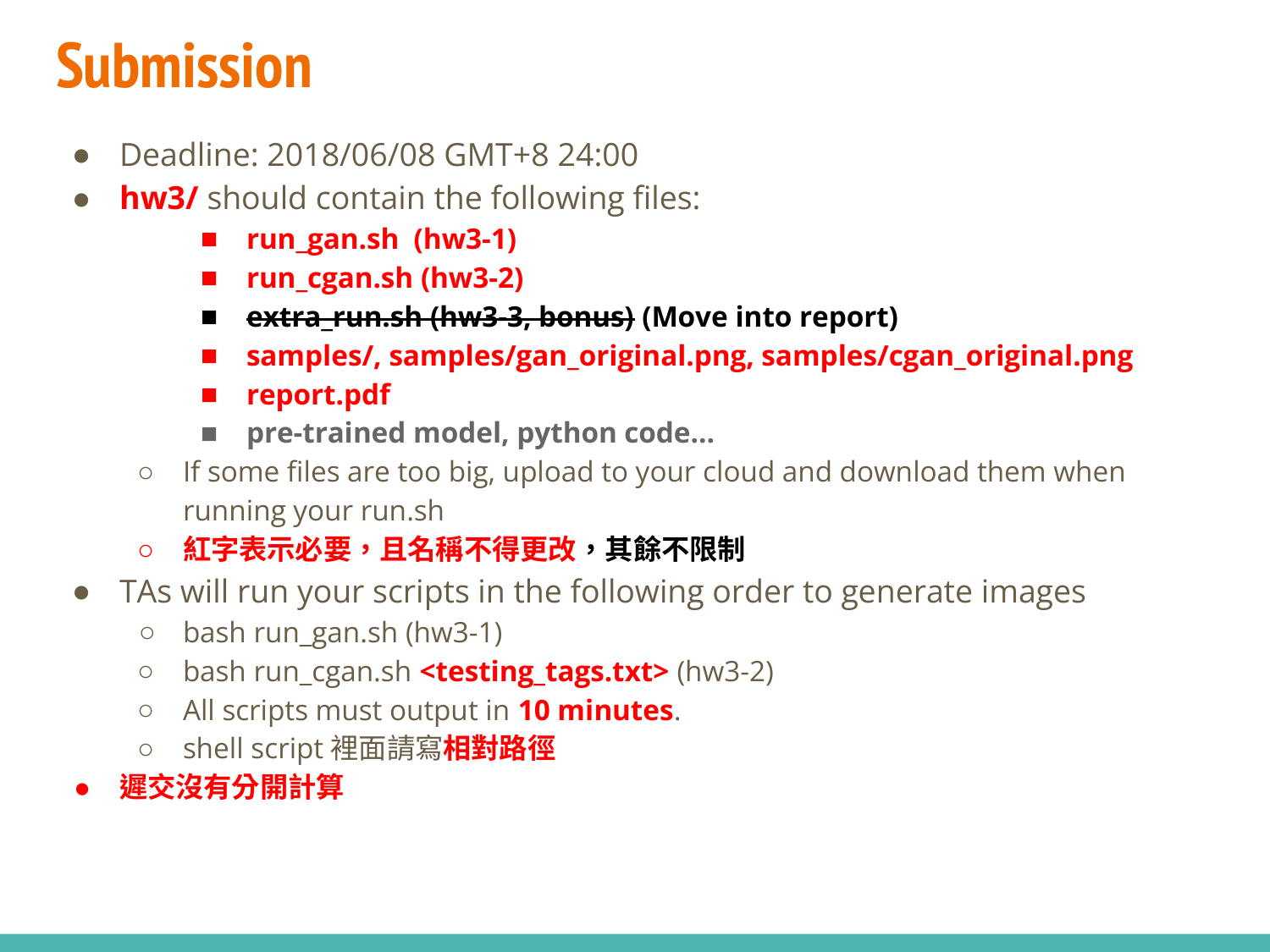

# Submission
Deadline: 2018/06/08 GMT+8 24:00
hw3/ should contain the following files:
run_gan.sh  (hw3-1)
run_cgan.sh (hw3-2)
extra_run.sh (hw3-3, bonus) (Move into report)
samples/, samples/gan_original.png, samples/cgan_original.png
report.pdf
pre-trained model, python code...
If some files are too big, upload to your cloud and download them when running your run.sh
紅字表示必要，且名稱不得更改，其餘不限制
TAs will run your scripts in the following order to generate images
bash run_gan.sh (hw3-1)
bash run_cgan.sh <testing_tags.txt> (hw3-2)
All scripts must output in 10 minutes.
shell script裡面請寫相對路徑
遲交沒有分開計算